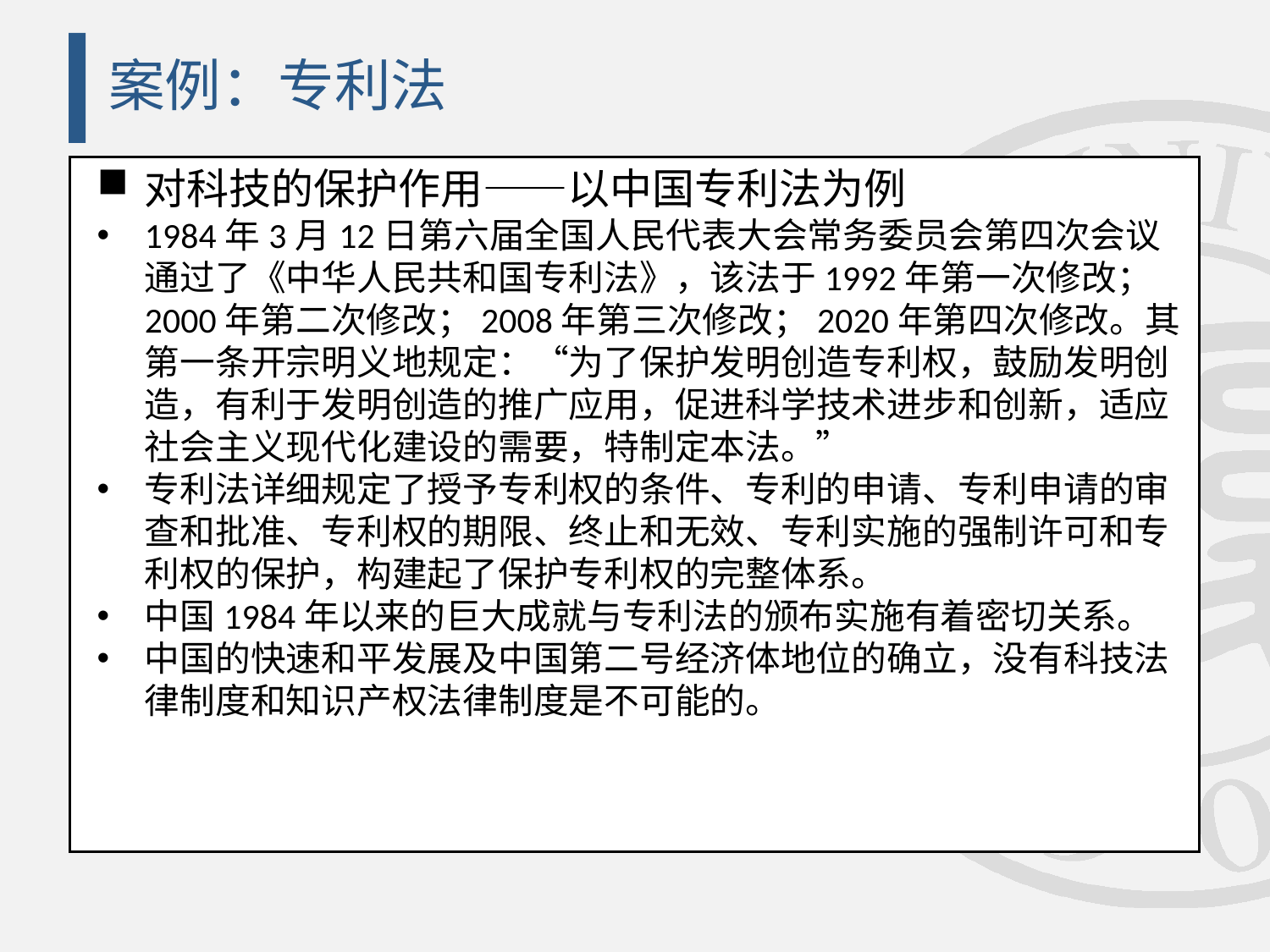

# 案例：专利法
对科技的保护作用——以中国专利法为例
1984年3月12日第六届全国人民代表大会常务委员会第四次会议通过了《中华人民共和国专利法》，该法于1992年第一次修改；2000年第二次修改；2008年第三次修改；2020年第四次修改。其第一条开宗明义地规定：“为了保护发明创造专利权，鼓励发明创造，有利于发明创造的推广应用，促进科学技术进步和创新，适应社会主义现代化建设的需要，特制定本法。”
专利法详细规定了授予专利权的条件、专利的申请、专利申请的审查和批准、专利权的期限、终止和无效、专利实施的强制许可和专利权的保护，构建起了保护专利权的完整体系。
中国1984年以来的巨大成就与专利法的颁布实施有着密切关系。
中国的快速和平发展及中国第二号经济体地位的确立，没有科技法律制度和知识产权法律制度是不可能的。